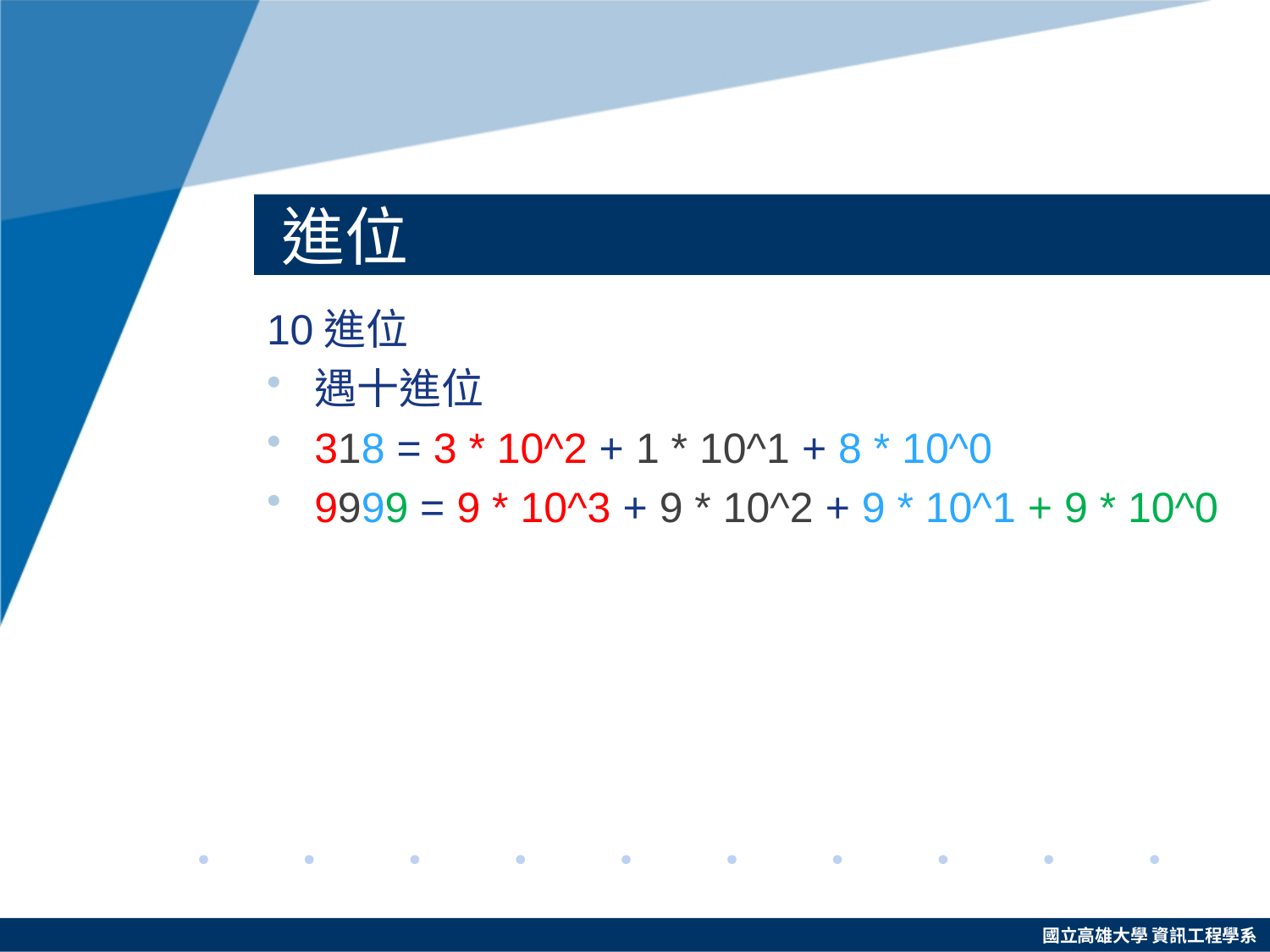

# 進位
10進位
遇十進位
318 = 3 * 10^2 + 1 * 10^1 + 8 * 10^0
9999 = 9 * 10^3 + 9 * 10^2 + 9 * 10^1 + 9 * 10^0